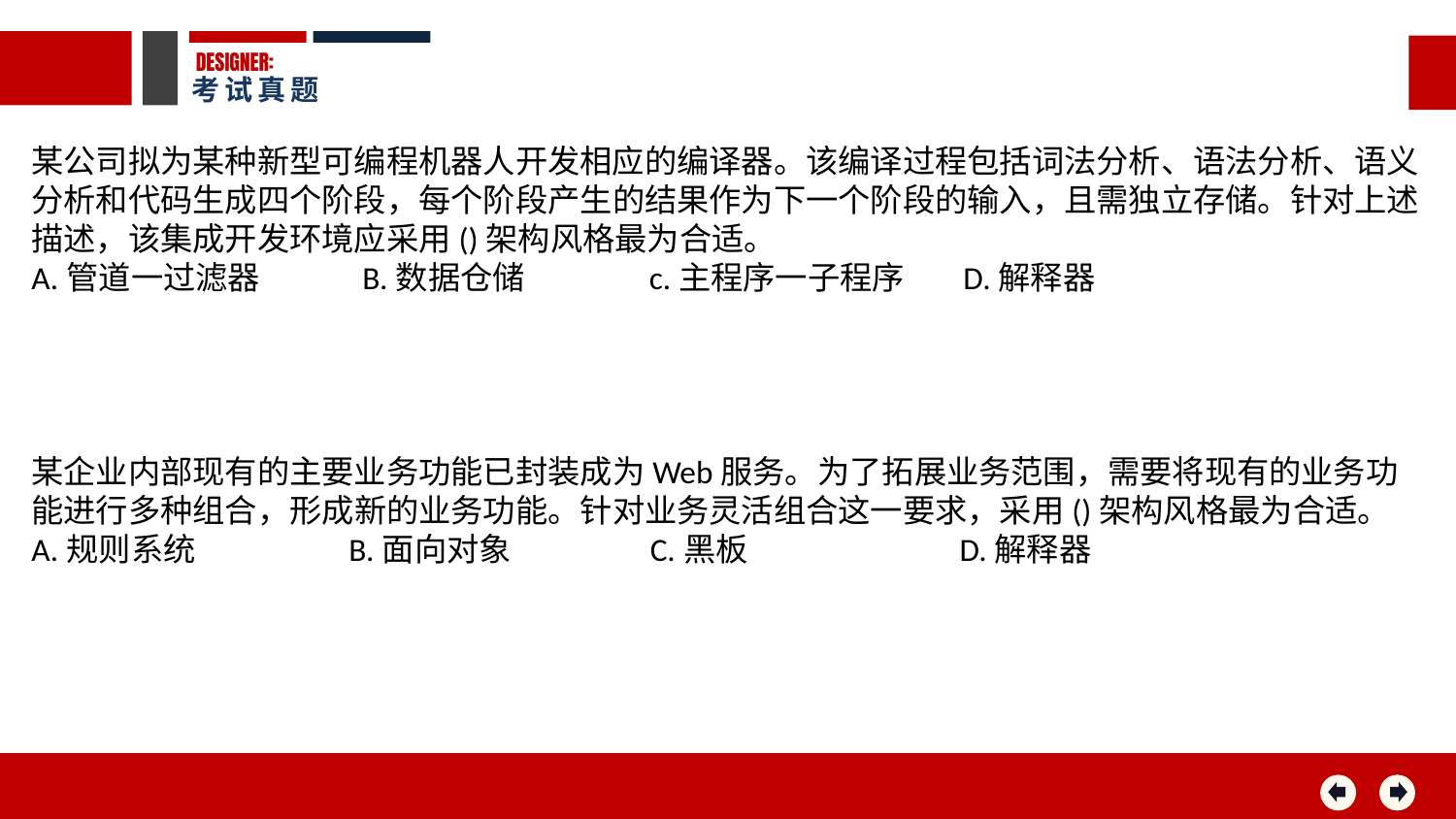

DESIGNER:
考试真题
某公司拟为某种新型可编程机器人开发相应的编译器。该编译过程包括词法分析、语法分析、语义分析和代码生成四个阶段，每个阶段产生的结果作为下一个阶段的输入，且需独立存储。针对上述描述，该集成开发环境应采用()架构风格最为合适。
A.管道一过滤器             B.数据仓储                c.主程序一子程序       D.解释器

某企业内部现有的主要业务功能已封装成为Web服务。为了拓展业务范围，需要将现有的业务功能进行多种组合，形成新的业务功能。针对业务灵活组合这一要求，采用()架构风格最为合适。
A.规则系统                    B.面向对象                  C.黑板                            D.解释器